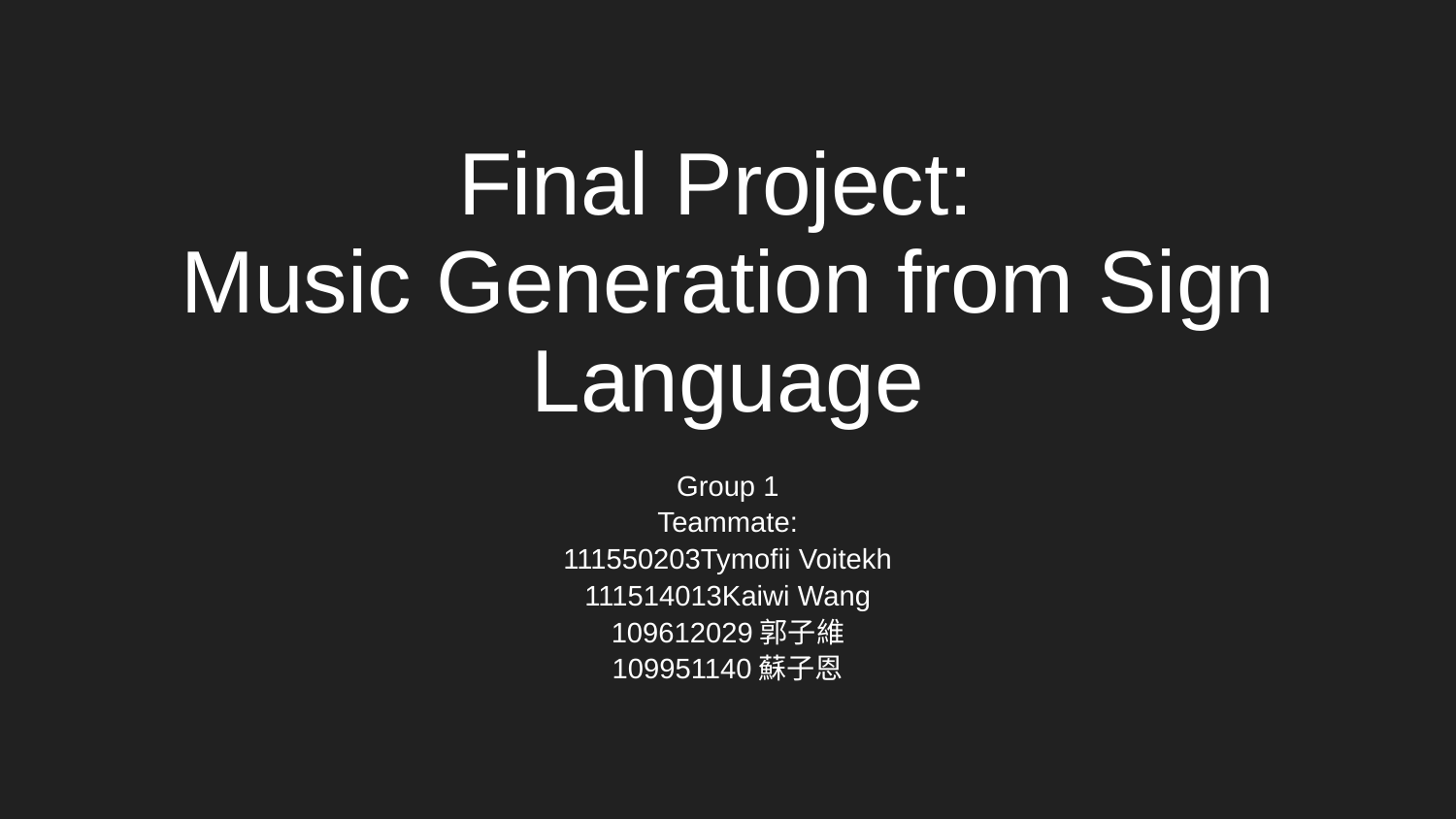

# Final Project:
Music Generation from Sign Language
Group 1
Teammate:
111550203Tymofii Voitekh
111514013Kaiwi Wang
109612029郭子維
109951140蘇子恩